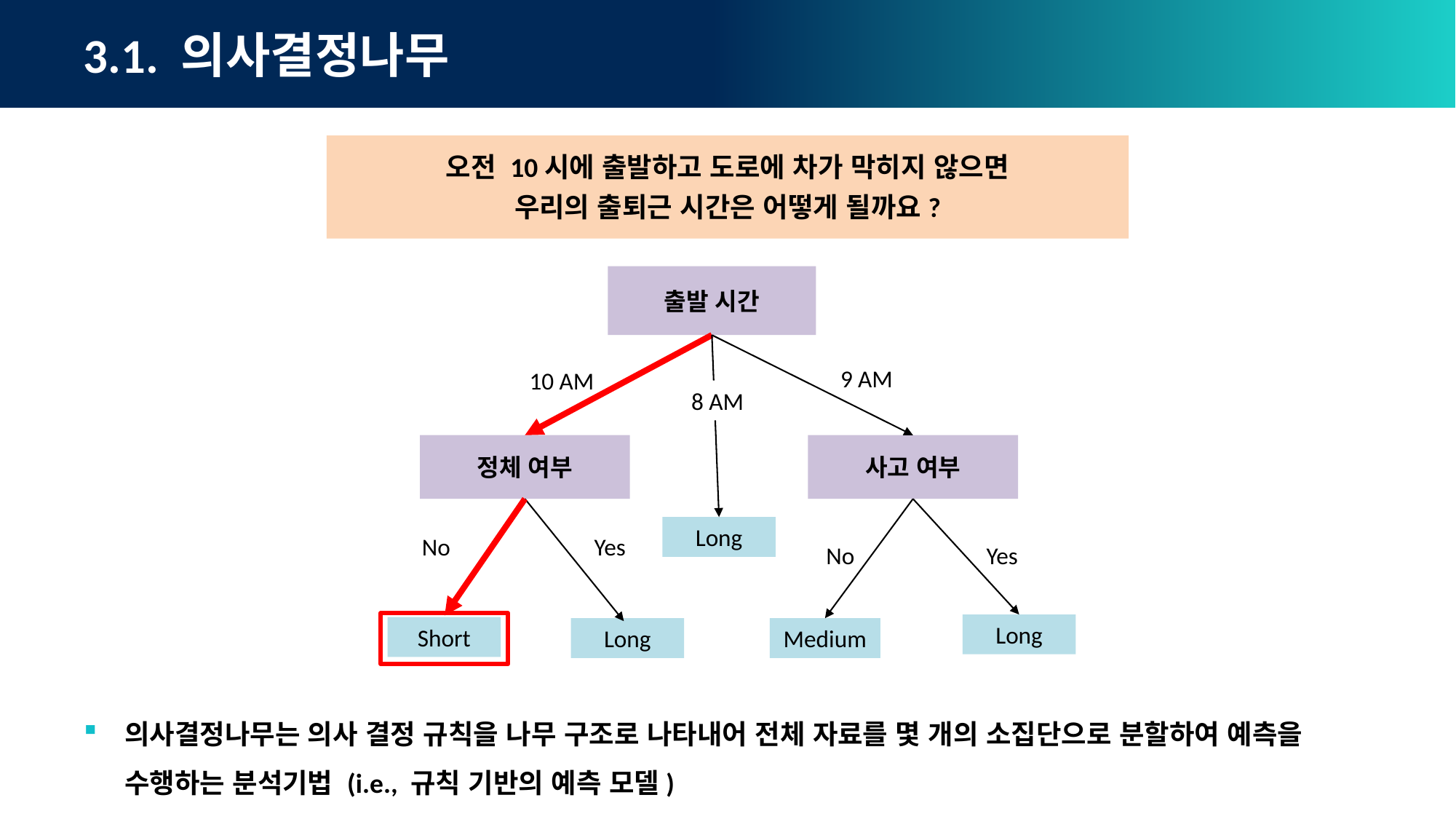

# 3.1. 의사결정나무

오전 10시에 출발하고 도로에 차가 막히지 않으면
우리의 출퇴근 시간은 어떻게 될까요?

출발 시간
9 AM
10 AM
8 AM
정체 여부
사고 여부
Long
No
Yes
No
Yes
Long
Short
Long
Medium

의사결정나무는 의사 결정 규칙을 나무 구조로 나타내어 전체 자료를 몇 개의 소집단으로 분할하여 예측을 수행하는 분석기법 (i.e., 규칙 기반의 예측 모델)